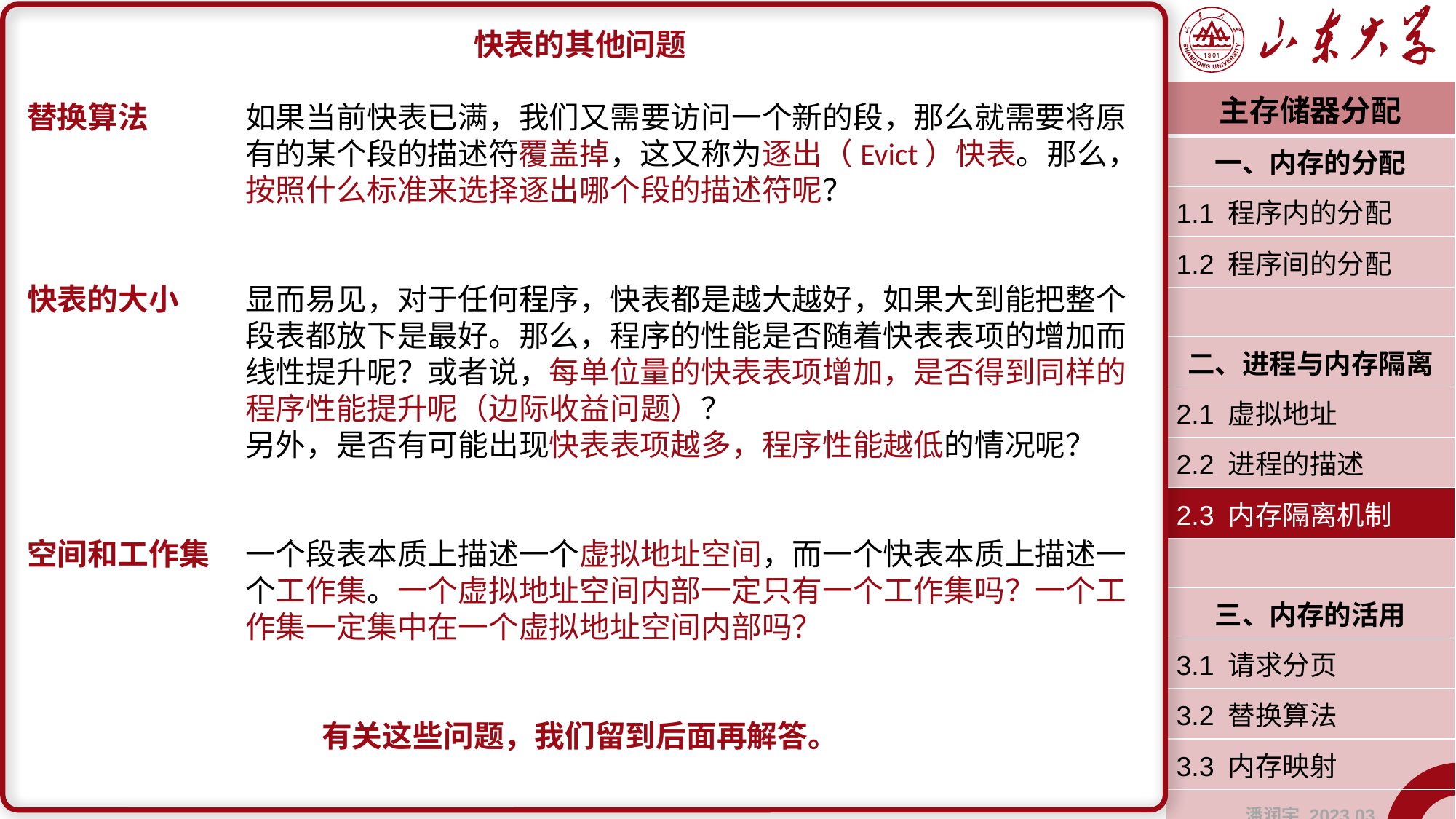

快表的其他问题

替换算法	如果当前快表已满，我们又需要访问一个新的段，那么就需要将原		有的某个段的描述符覆盖掉，这又称为逐出（Evict）快表。那么，		按照什么标准来选择逐出哪个段的描述符呢？

快表的大小	显而易见，对于任何程序，快表都是越大越好，如果大到能把整个		段表都放下是最好。那么，程序的性能是否随着快表表项的增加而		线性提升呢？或者说，每单位量的快表表项增加，是否得到同样的		程序性能提升呢（边际收益问题）？
		另外，是否有可能出现快表表项越多，程序性能越低的情况呢？

空间和工作集	一个段表本质上描述一个虚拟地址空间，而一个快表本质上描述一		个工作集。一个虚拟地址空间内部一定只有一个工作集吗？一个工		作集一定集中在一个虚拟地址空间内部吗？

有关这些问题，我们留到后面再解答。
| 主存储器分配 |
| --- |
| 一、内存的分配 |
| 1.1 程序内的分配 |
| 1.2 程序间的分配 |
|  |
| 二、进程与内存隔离 |
| 2.1 虚拟地址 |
| 2.2 进程的描述 |
| 2.3 内存隔离机制 |
|  |
| 三、内存的活用 |
| 3.1 请求分页 |
| 3.2 替换算法 |
| 3.3 内存映射 |
| 潘润宇 2023.03 |